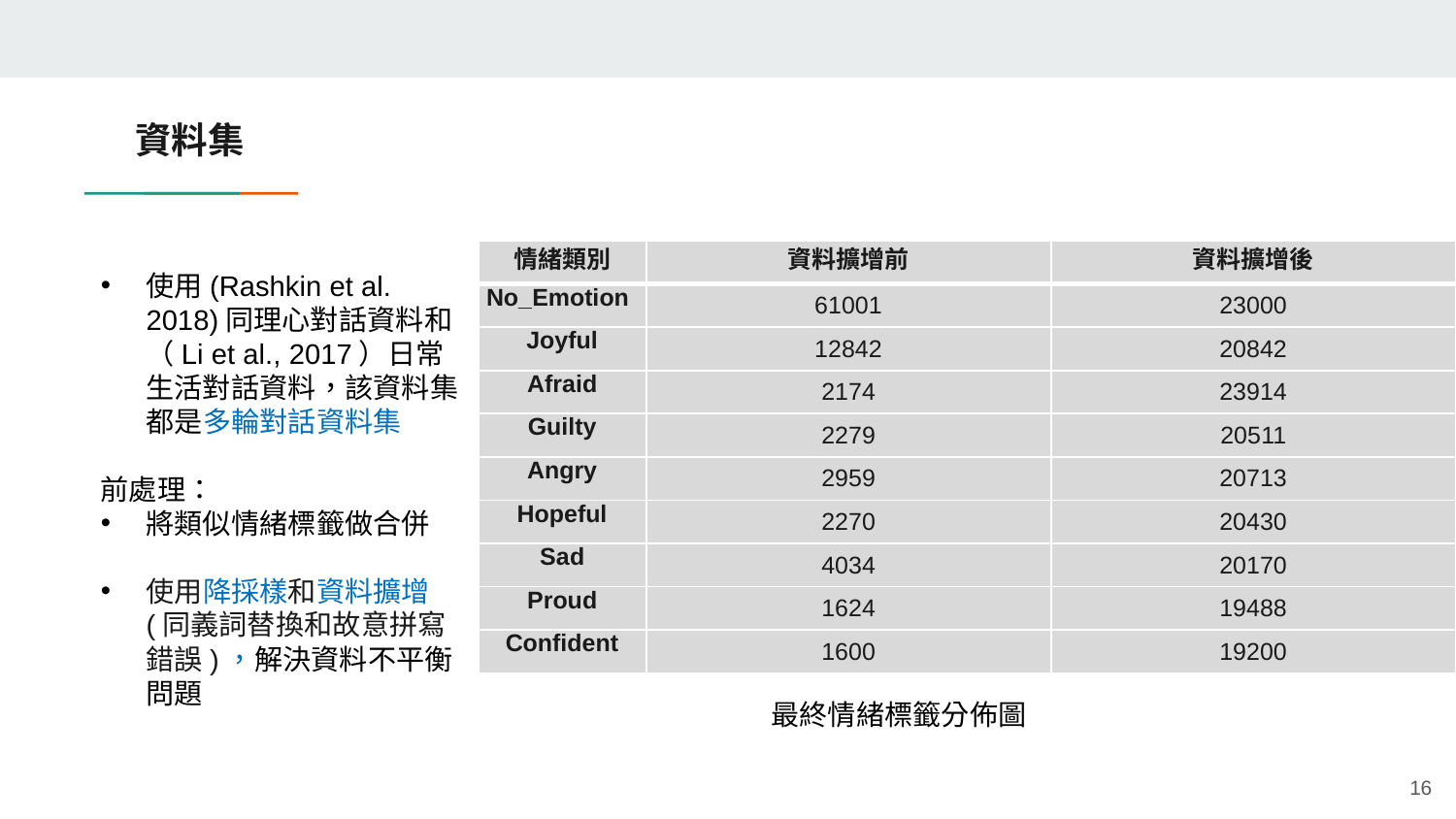

資料集
| 情緒類別 | 資料擴增前 | 資料擴增後 |
| --- | --- | --- |
| No\_Emotion | 61001 | 23000 |
| Joyful | 12842 | 20842 |
| Afraid | 2174 | 23914 |
| Guilty | 2279 | 20511 |
| Angry | 2959 | 20713 |
| Hopeful | 2270 | 20430 |
| Sad | 4034 | 20170 |
| Proud | 1624 | 19488 |
| Confident | 1600 | 19200 |
使用(Rashkin et al. 2018)同理心對話資料和（Li et al., 2017）日常生活對話資料，該資料集都是多輪對話資料集

前處理：
將類似情緒標籤做合併

使用降採樣和資料擴增(同義詞替換和故意拼寫錯誤)，解決資料不平衡問題

最終情緒標籤分佈圖
16